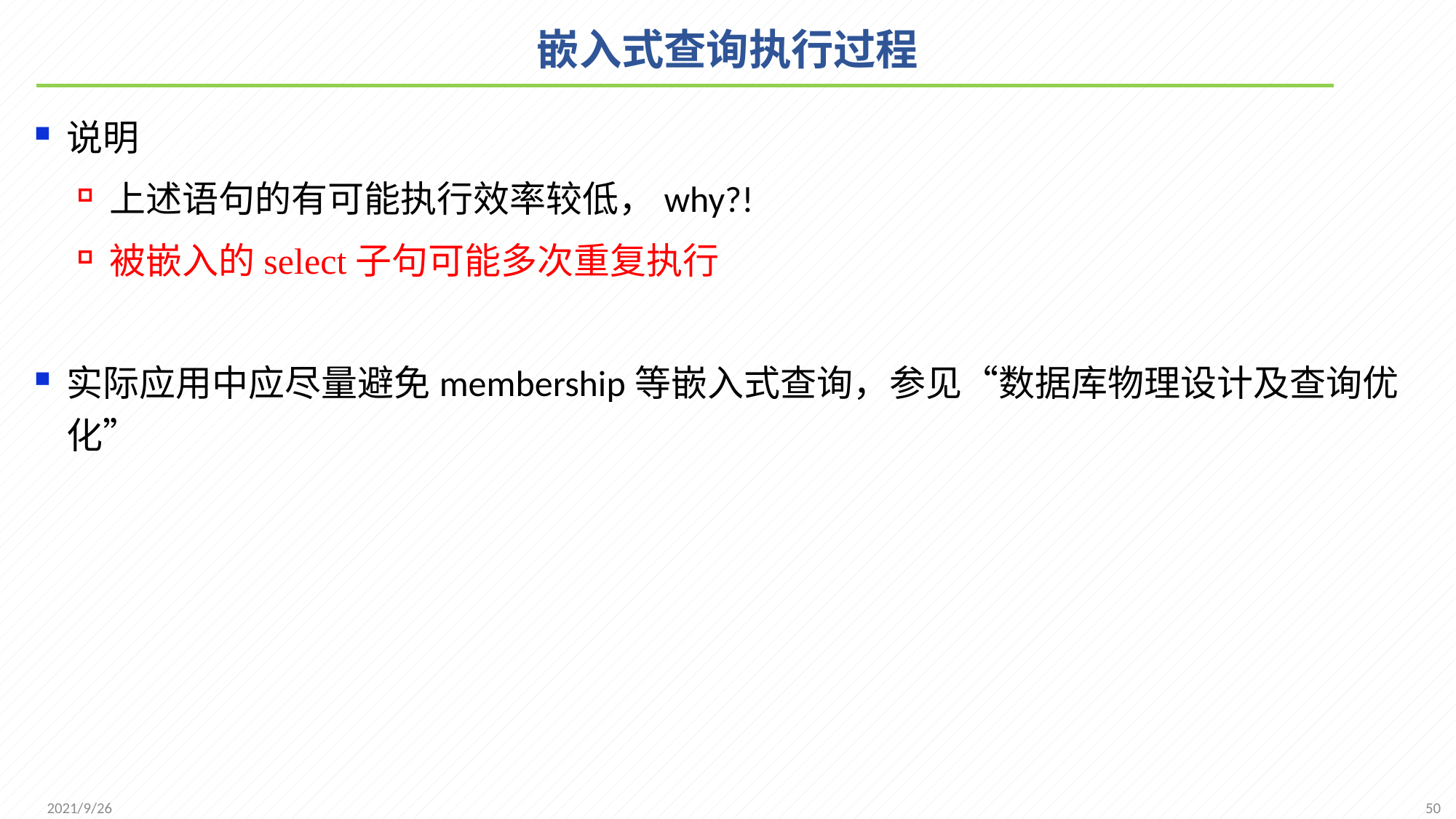

# 嵌入式查询执行过程
说明
上述语句的有可能执行效率较低，why?!
被嵌入的select子句可能多次重复执行

实际应用中应尽量避免membership等嵌入式查询，参见“数据库物理设计及查询优化”

50
2021/9/26